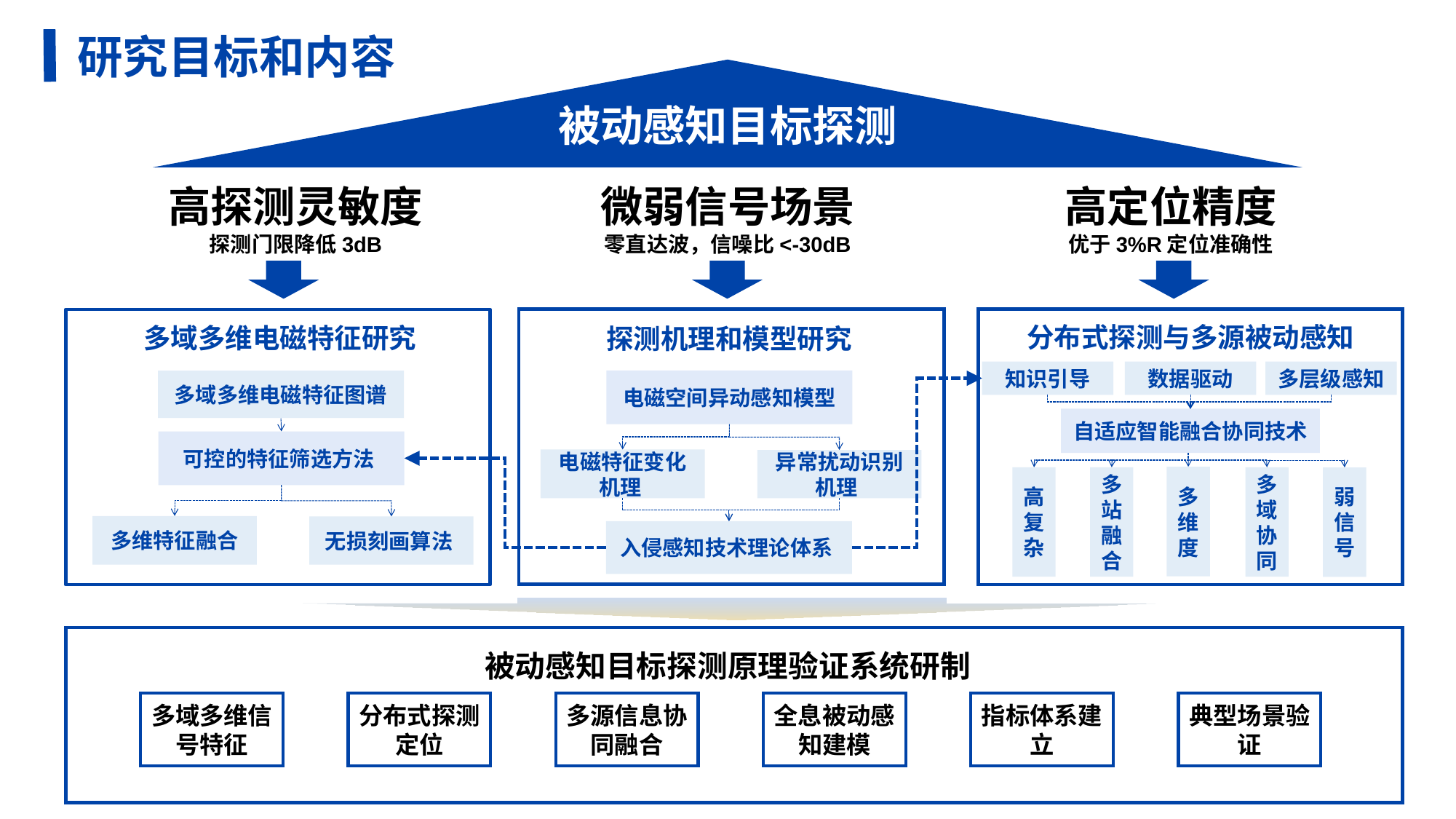

研究目标和内容

被动感知目标探测
高探测灵敏度
探测门限降低3dB
微弱信号场景
零直达波，信噪比<-30dB
高定位精度
优于3%R定位准确性

探测机理和模型研究

分布式探测与多源被动感知

多域多维电磁特征研究
知识引导
数据驱动
多层级感知
电磁空间异动感知模型
多域多维电磁特征图谱
自适应智能融合协同技术
可控的特征筛选方法
电磁特征变化机理
异常扰动识别机理
多维度
高复杂
多站融合
多域协同
弱信号
多维特征融合
无损刻画算法
入侵感知技术理论体系

被动感知目标探测原理验证系统研制
典型场景验证
多域多维信号特征
分布式探测定位
多源信息协同融合
全息被动感知建模
指标体系建立